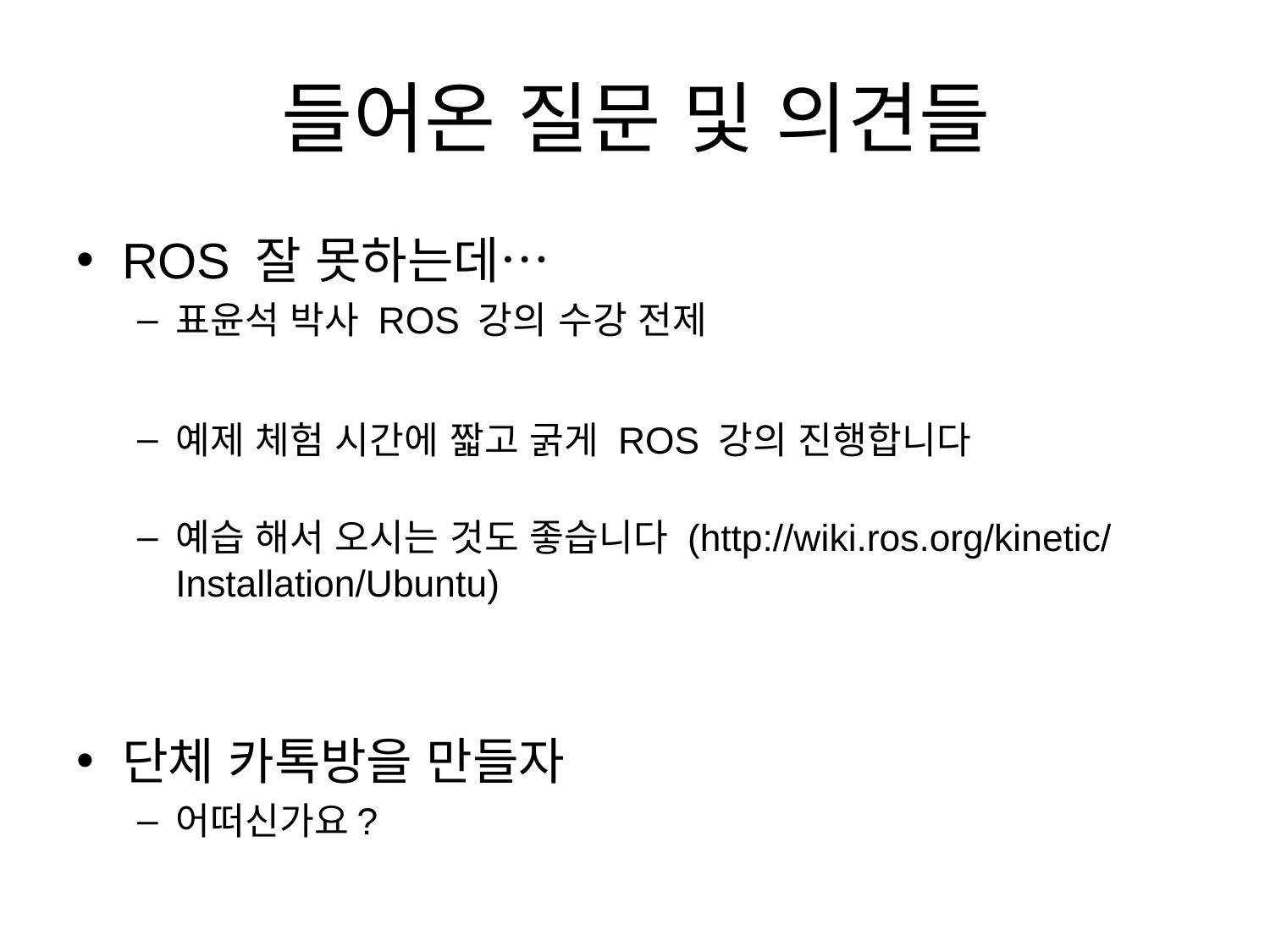

# 들어온 질문 및 의견들
ROS 잘 못하는데…
표윤석 박사 ROS 강의 수강 전제

예제 체험 시간에 짧고 굵게 ROS 강의 진행합니다
예습 해서 오시는 것도 좋습니다 (http://wiki.ros.org/kinetic/Installation/Ubuntu)

단체 카톡방을 만들자
어떠신가요?